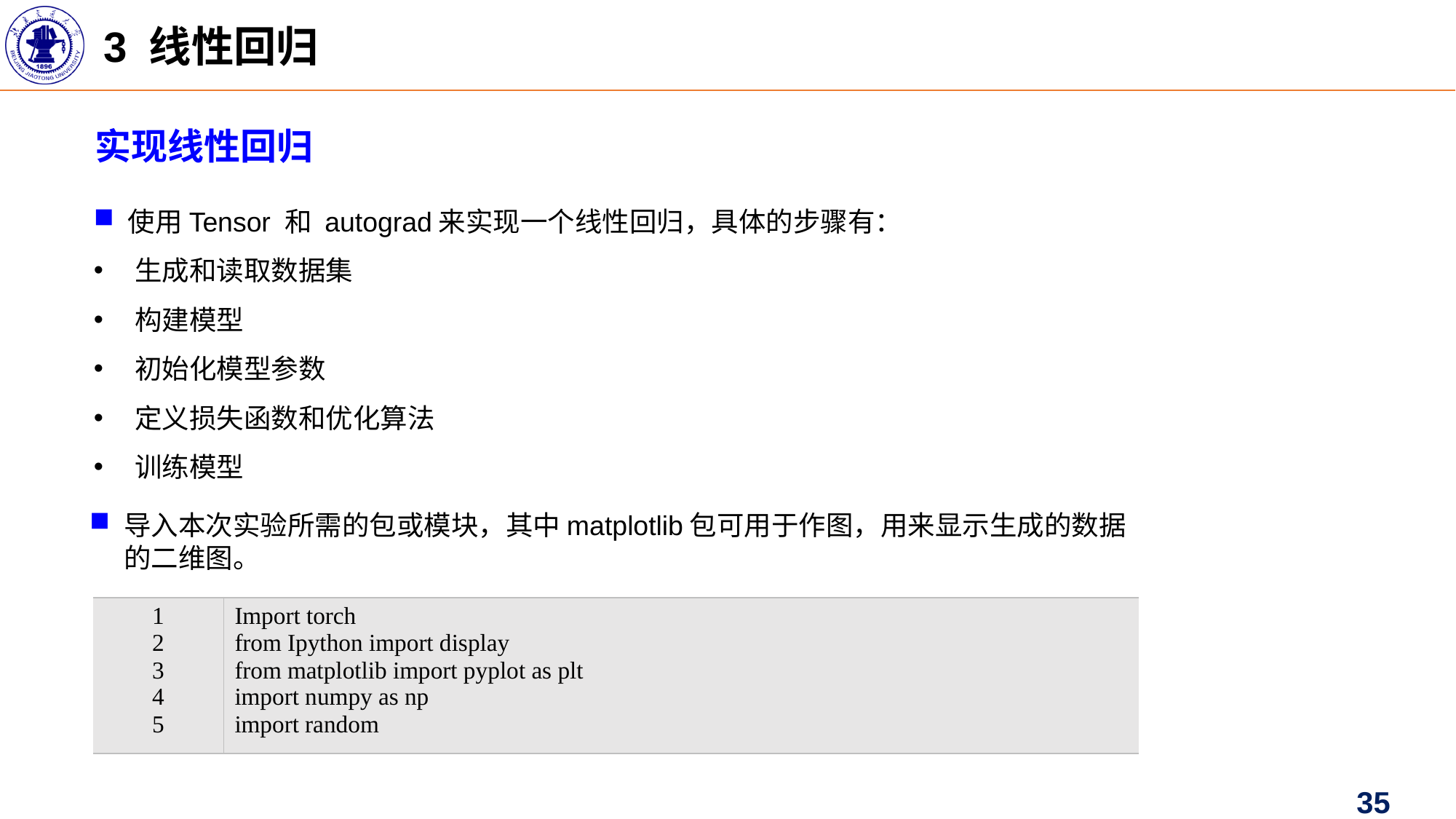

3 线性回归
实现线性回归
使用Tensor 和 autograd来实现一个线性回归，具体的步骤有：
生成和读取数据集
构建模型
初始化模型参数
定义损失函数和优化算法
训练模型
导入本次实验所需的包或模块，其中matplotlib包可用于作图，用来显示生成的数据的二维图。
| 1 2 3 4 5 | Import torch from Ipython import display from matplotlib import pyplot as plt import numpy as np import random |
| --- | --- |